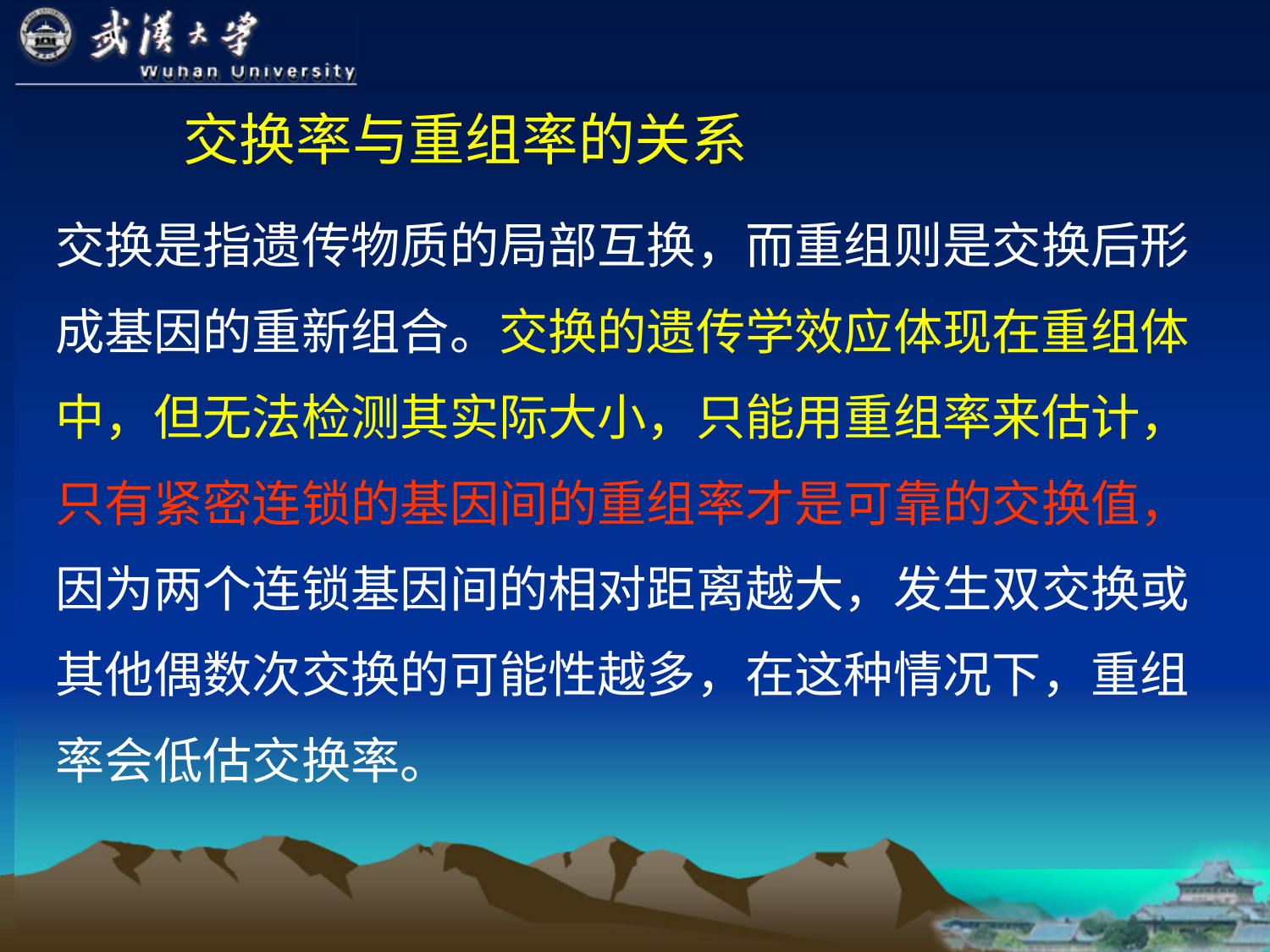

交换率与重组率的关系
交换是指遗传物质的局部互换，而重组则是交换后形成基因的重新组合。交换的遗传学效应体现在重组体中，但无法检测其实际大小，只能用重组率来估计，只有紧密连锁的基因间的重组率才是可靠的交换值，因为两个连锁基因间的相对距离越大，发生双交换或其他偶数次交换的可能性越多，在这种情况下，重组率会低估交换率。